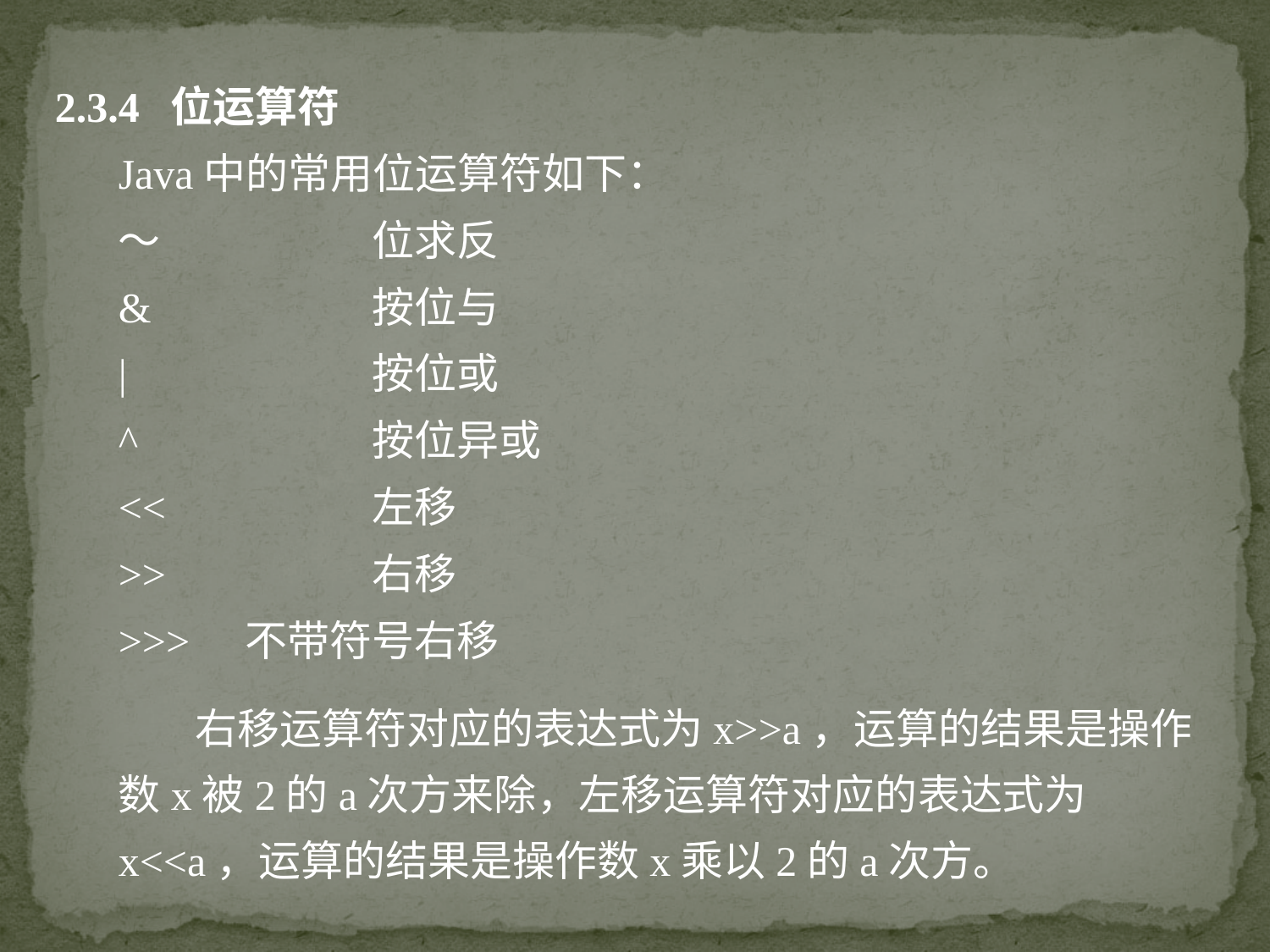

2.3.4  位运算符
Java中的常用位运算符如下：
～		位求反
&		按位与
|		按位或
^		按位异或
<<		左移
>>		右移
>>>	不带符号右移
       右移运算符对应的表达式为x>>a，运算的结果是操作数x被2的a次方来除，左移运算符对应的表达式为x<<a，运算的结果是操作数x乘以2的a次方。